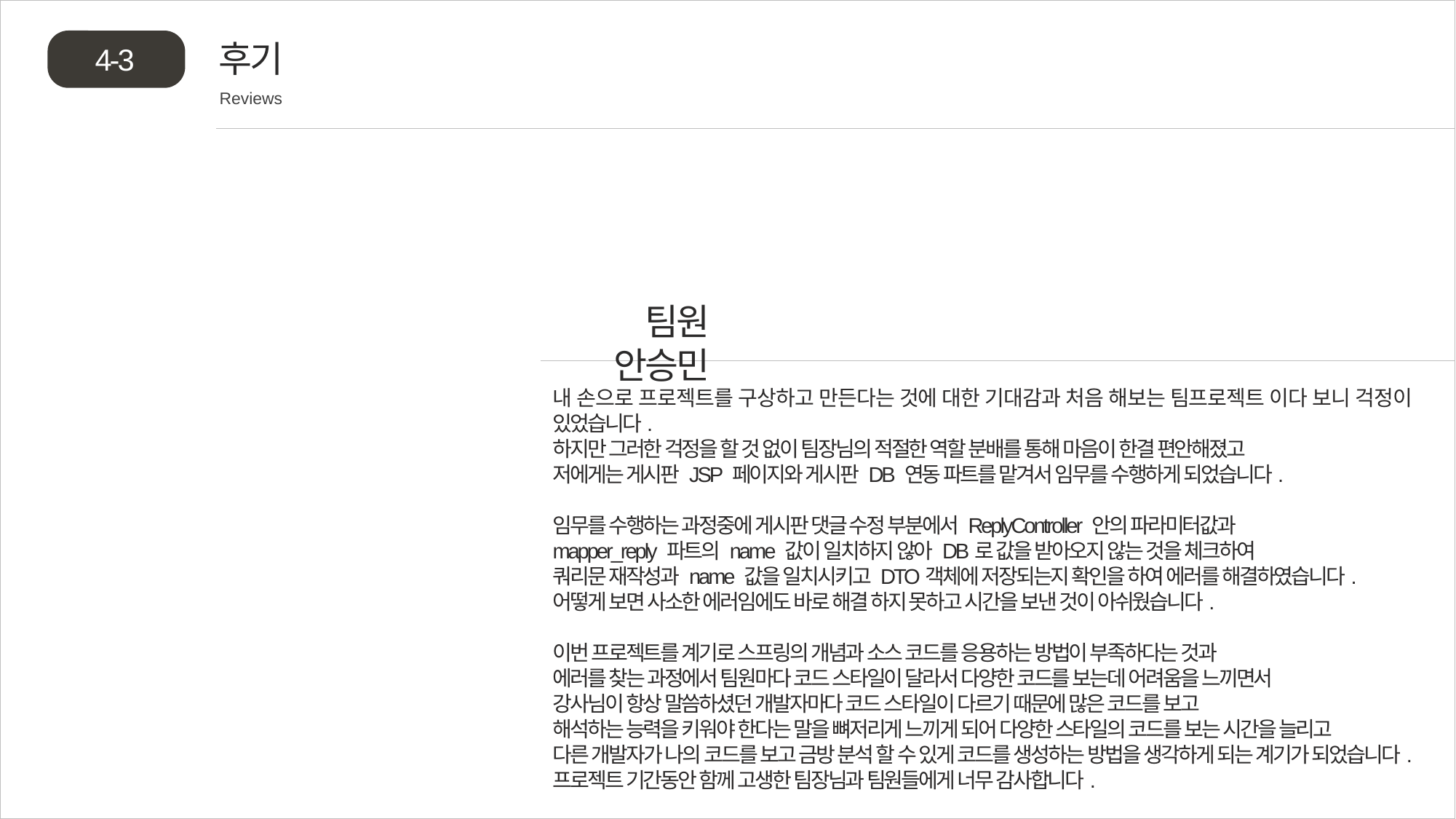

후기
4-3
Reviews
팀원 안승민
내 손으로 프로젝트를 구상하고 만든다는 것에 대한 기대감과 처음 해보는 팀프로젝트 이다 보니 걱정이 있었습니다.
하지만 그러한 걱정을 할 것 없이 팀장님의 적절한 역할 분배를 통해 마음이 한결 편안해졌고
저에게는 게시판 JSP 페이지와 게시판 DB 연동 파트를 맡겨서 임무를 수행하게 되었습니다.

임무를 수행하는 과정중에 게시판 댓글 수정 부분에서 ReplyController 안의 파라미터값과
mapper_reply 파트의 name 값이 일치하지 않아 DB로 값을 받아오지 않는 것을 체크하여
쿼리문 재작성과 name 값을 일치시키고 DTO객체에 저장되는지 확인을 하여 에러를 해결하였습니다.
어떻게 보면 사소한 에러임에도 바로 해결 하지 못하고 시간을 보낸 것이 아쉬웠습니다.

이번 프로젝트를 계기로 스프링의 개념과 소스 코드를 응용하는 방법이 부족하다는 것과
에러를 찾는 과정에서 팀원마다 코드 스타일이 달라서 다양한 코드를 보는데 어려움을 느끼면서
강사님이 항상 말씀하셨던 개발자마다 코드 스타일이 다르기 때문에 많은 코드를 보고
해석하는 능력을 키워야 한다는 말을 뼈저리게 느끼게 되어 다양한 스타일의 코드를 보는 시간을 늘리고
다른 개발자가 나의 코드를 보고 금방 분석 할 수 있게 코드를 생성하는 방법을 생각하게 되는 계기가 되었습니다.
프로젝트 기간동안 함께 고생한 팀장님과 팀원들에게 너무 감사합니다.